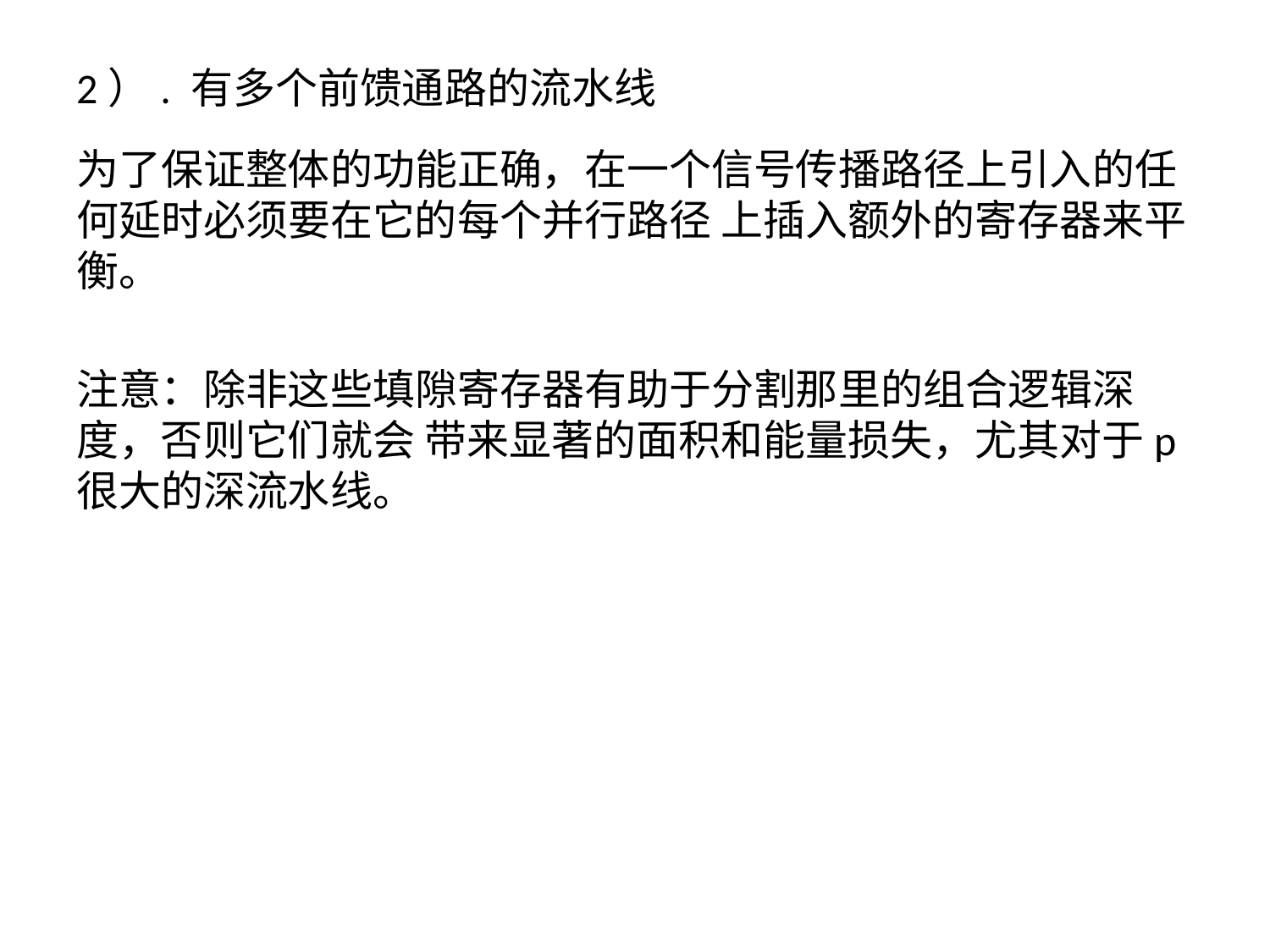

# 2）. 有多个前馈通路的流水线
为了保证整体的功能正确，在一个信号传播路径上引入的任何延时必须要在它的每个并行路径 上插入额外的寄存器来平衡。

注意：除非这些填隙寄存器有助于分割那里的组合逻辑深度，否则它们就会 带来显著的面积和能量损失，尤其对于p很大的深流水线。